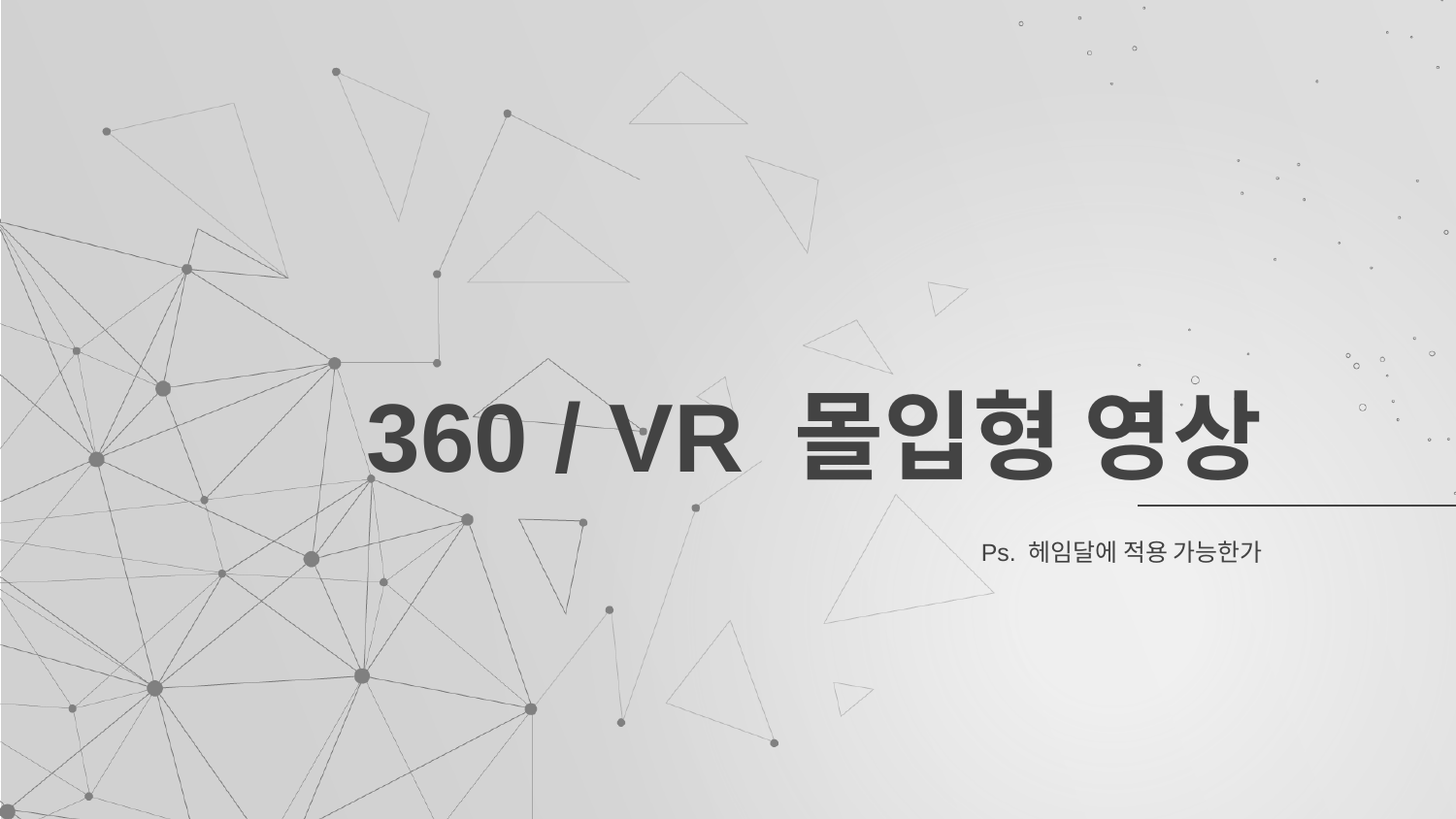

# 360 / VR 몰입형 영상
Ps. 헤임달에 적용 가능한가